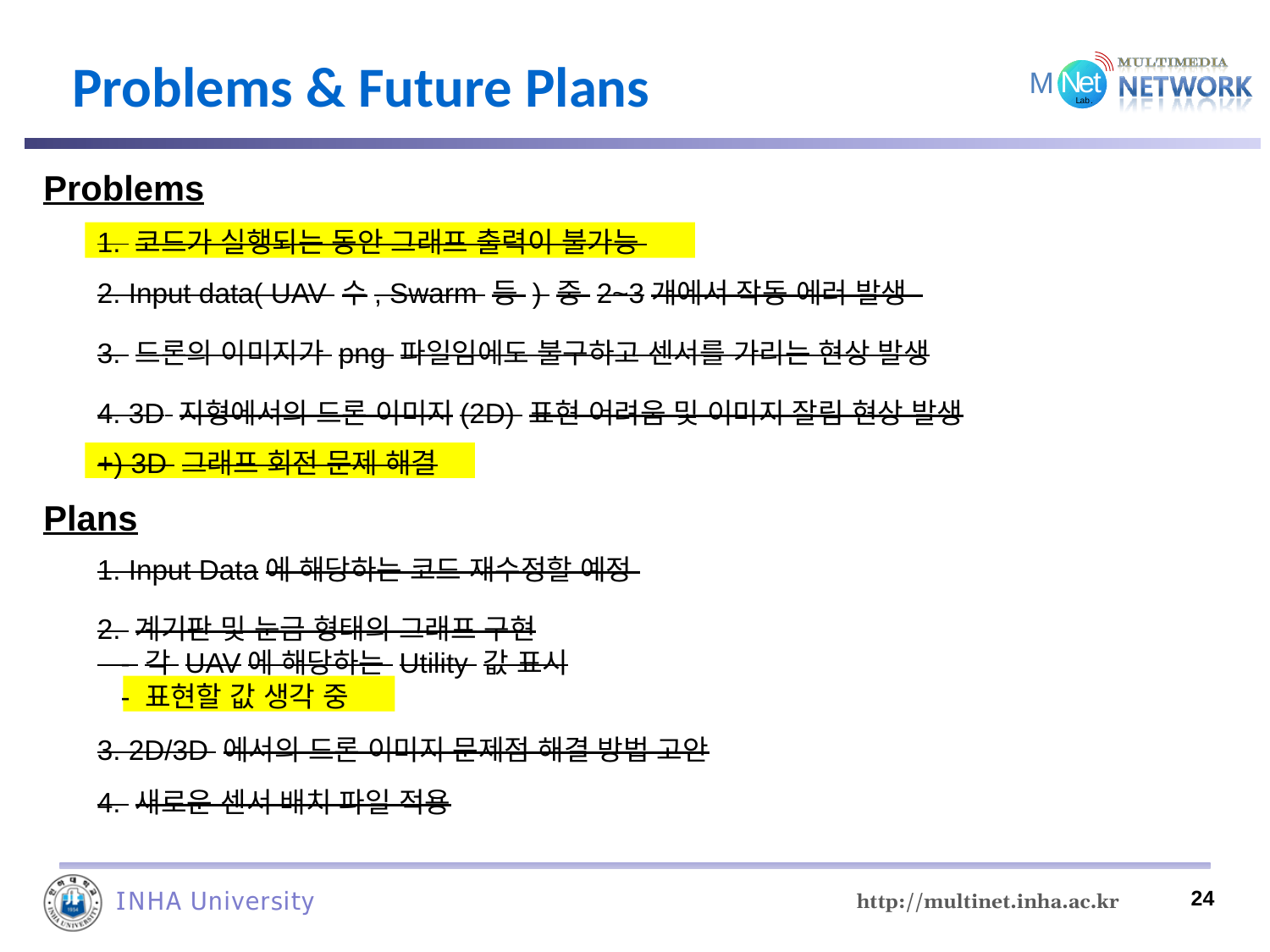

# Problems & Future Plans
Problems
1. 코드가 실행되는 동안 그래프 출력이 불가능

2. Input data( UAV 수, Swarm 등 ) 중 2~3개에서 작동 에러 발생
3. 드론의 이미지가 png 파일임에도 불구하고 센서를 가리는 현상 발생
4. 3D 지형에서의 드론 이미지(2D) 표현 어려움 및 이미지 잘림 현상 발생
+) 3D 그래프 회전 문제 해결

Plans
1. Input Data에 해당하는 코드 재수정할 예정
2. 계기판 및 눈금 형태의 그래프 구현
   - 각 UAV에 해당하는 Utility 값 표시
   - 표현할 값 생각 중

3. 2D/3D 에서의 드론 이미지 문제점 해결 방법 고안
4. 새로운 센서 배치 파일 적용
24